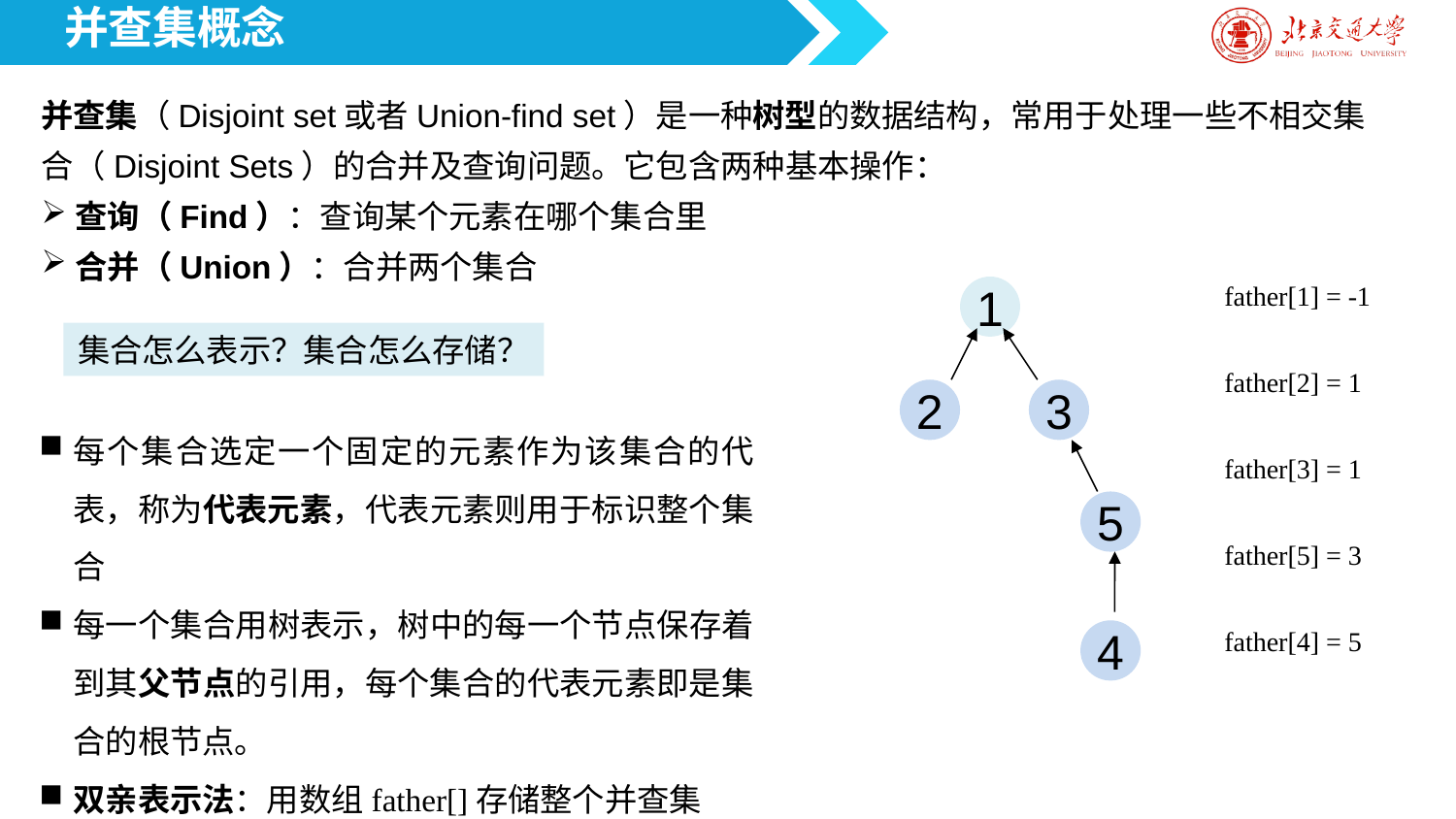

并查集概念
并查集（Disjoint set或者Union-find set）是一种树型的数据结构，常用于处理一些不相交集合（Disjoint Sets）的合并及查询问题。它包含两种基本操作：
查询（Find）：查询某个元素在哪个集合里
合并（Union）：合并两个集合
father[1] = -1
1

2
3

5

4
集合怎么表示？集合怎么存储？
father[2] = 1
每个集合选定一个固定的元素作为该集合的代表，称为代表元素，代表元素则用于标识整个集合
每一个集合用树表示，树中的每一个节点保存着到其父节点的引用，每个集合的代表元素即是集合的根节点。
双亲表示法：用数组father[]存储整个并查集
father[3] = 1
father[5] = 3
father[4] = 5